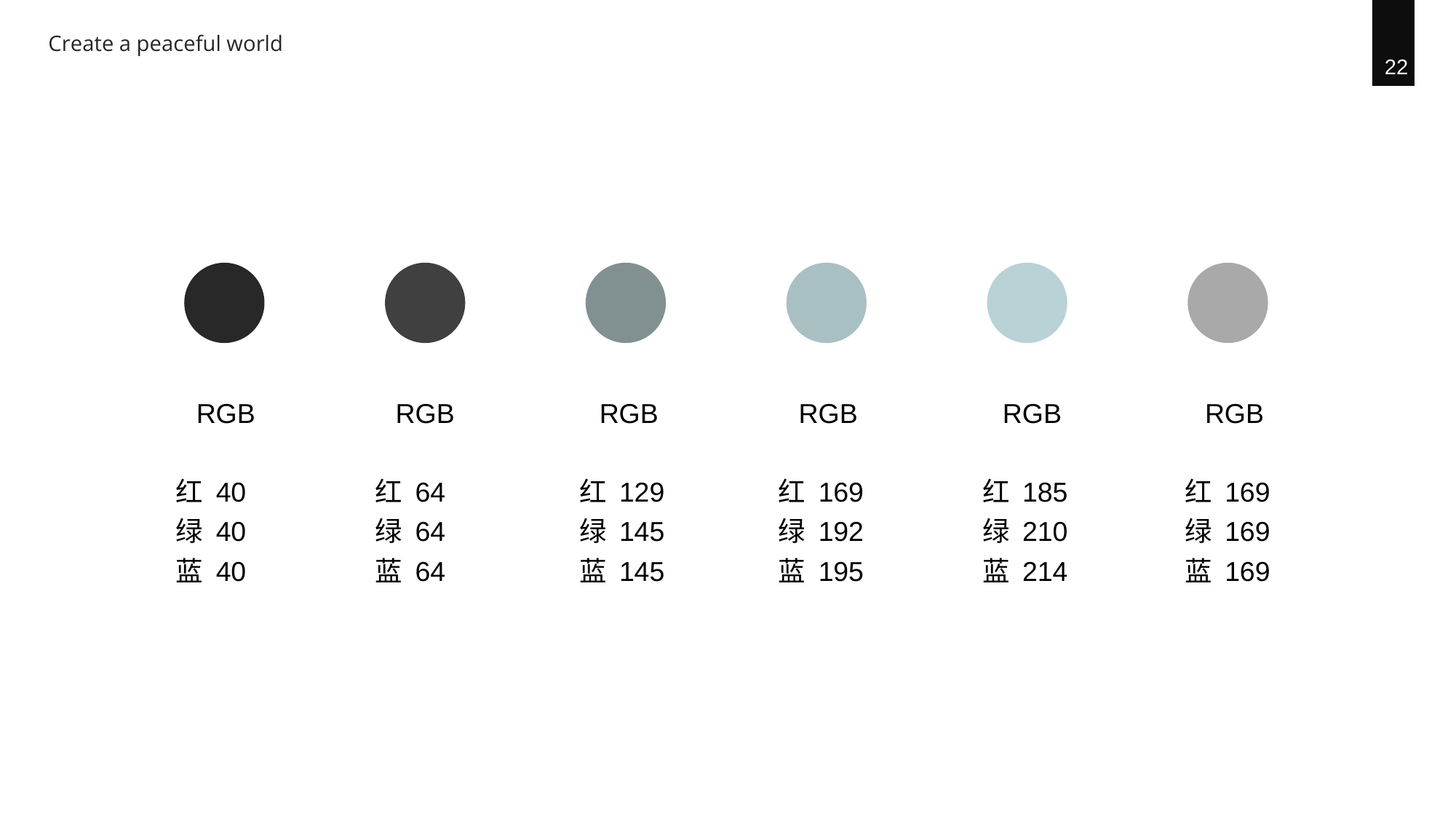

Create a peaceful world
22

RGB

红 40  绿 40
蓝 40

RGB

红 64   绿 64
蓝 64

RGB

红 129  绿 145
蓝 145

RGB

红 169 绿 192
蓝 195

RGB

红 185
绿 210
蓝 214

RGB

红 169 绿 169
蓝 169